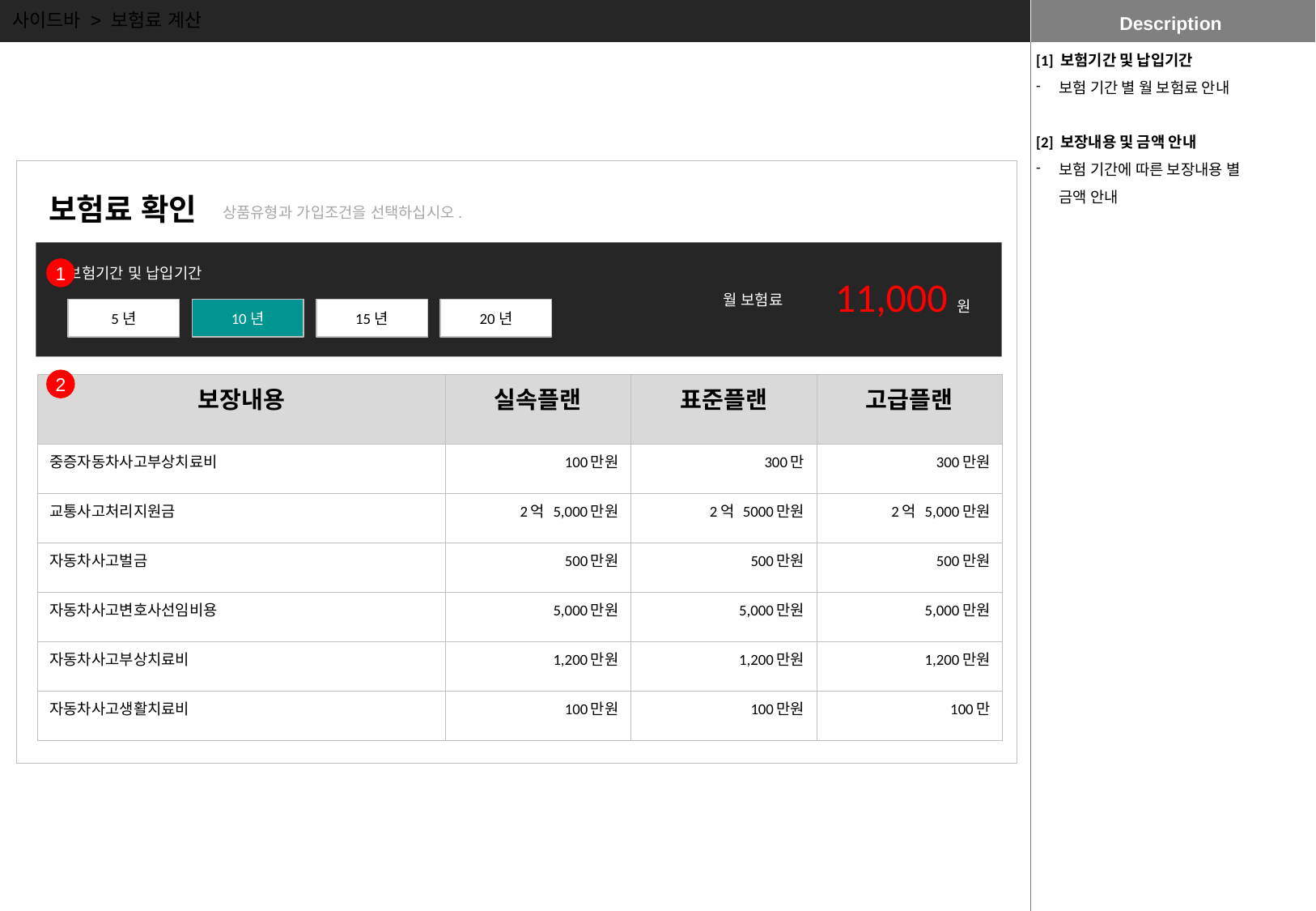

사이드바 > 보험료 계산
Description
[1] 보험기간 및 납입기간
보험 기간 별 월 보험료 안내

[2] 보장내용 및 금액 안내
보험 기간에 따른 보장내용 별 금액 안내

보험료 확인
상품유형과 가입조건을 선택하십시오.

보험기간 및 납입기간
1
11,000원
월 보험료
5년
10년
15년
20년
2
| 보장내용 | 실속플랜 | 표준플랜 | 고급플랜 |
| --- | --- | --- | --- |
| 중증자동차사고부상치료비 | 100만원 | 300만 | 300만원 |
| 교통사고처리지원금 | 2억 5,000만원 | 2억 5000만원 | 2억 5,000만원 |
| 자동차사고벌금 | 500만원 | 500만원 | 500만원 |
| 자동차사고변호사선임비용 | 5,000만원 | 5,000만원 | 5,000만원 |
| 자동차사고부상치료비 | 1,200만원 | 1,200만원 | 1,200만원 |
| 자동차사고생활치료비 | 100만원 | 100만원 | 100만 |